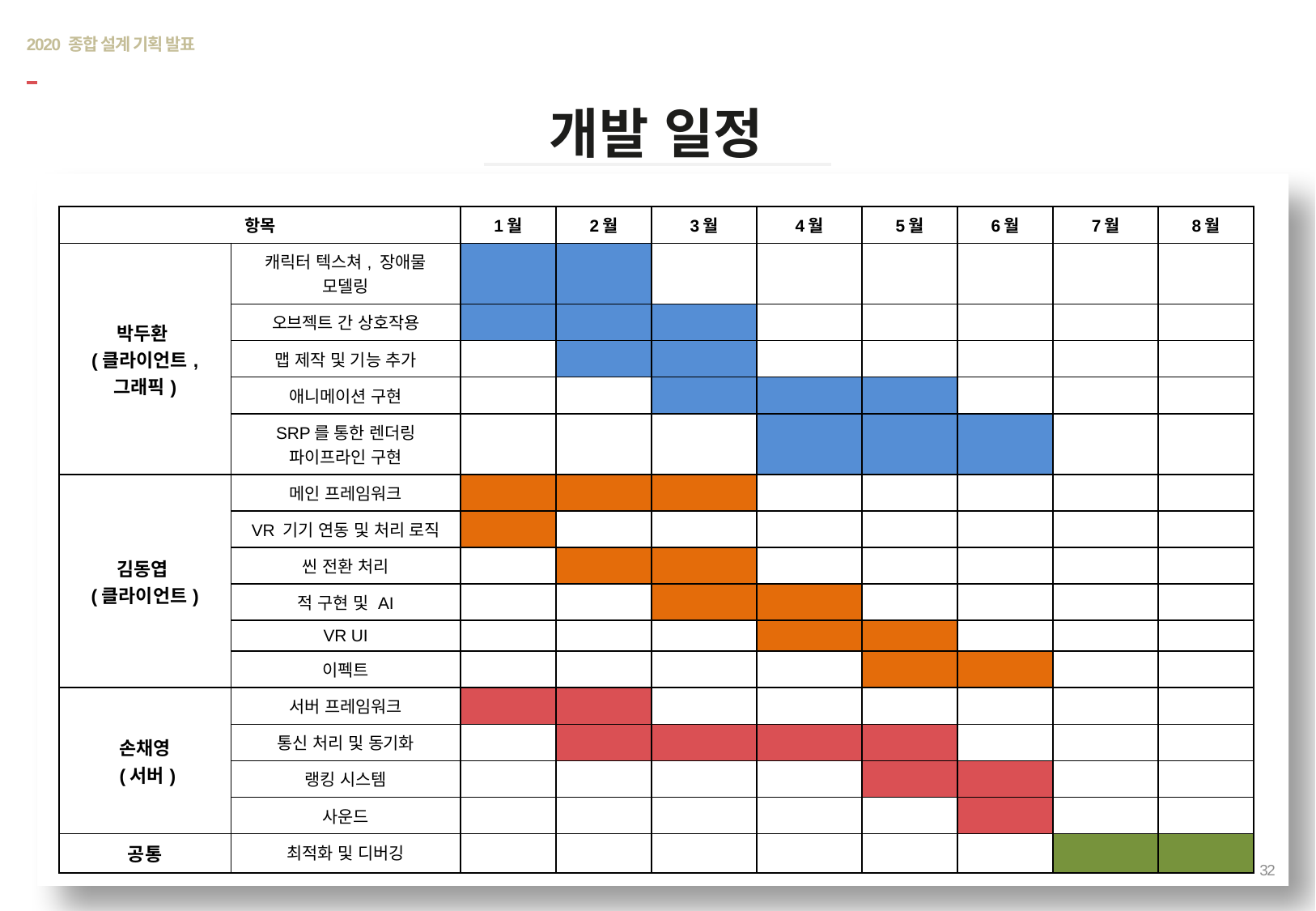

# 2020 종합 설계 기획 발표
개발 일정

| 항목 |  | 1월 | 2월 | 3월 | 4월 | 5월 | 6월 | 7월 | 8월 |
| --- | --- | --- | --- | --- | --- | --- | --- | --- | --- |
| 박두환 (클라이언트, 그래픽) | 캐릭터 텍스쳐, 장애물 모델링 |  |  |  |  |  |  |  |  |
|  | 오브젝트 간 상호작용 |  |  |  |  |  |  |  |  |
|  | 맵 제작 및 기능 추가 |  |  |  |  |  |  |  |  |
|  | 애니메이션 구현 |  |  |  |  |  |  |  |  |
|  | SRP를 통한 렌더링 파이프라인 구현 |  |  |  |  |  |  |  |  |
| 김동엽 (클라이언트) | 메인 프레임워크 |  |  |  |  |  |  |  |  |
|  | VR 기기 연동 및 처리 로직 |  |  |  |  |  |  |  |  |
|  | 씬 전환 처리 |  |  |  |  |  |  |  |  |
|  | 적 구현 및 AI |  |  |  |  |  |  |  |  |
|  | VR UI |  |  |  |  |  |  |  |  |
|  | 이펙트 |  |  |  |  |  |  |  |  |
| 손채영 (서버) | 서버 프레임워크 |  |  |  |  |  |  |  |  |
|  | 통신 처리 및 동기화 |  |  |  |  |  |  |  |  |
|  | 랭킹 시스템 |  |  |  |  |  |  |  |  |
|  | 사운드 |  |  |  |  |  |  |  |  |
| 공통 | 최적화 및 디버깅 |  |  |  |  |  |  |  |  |
32